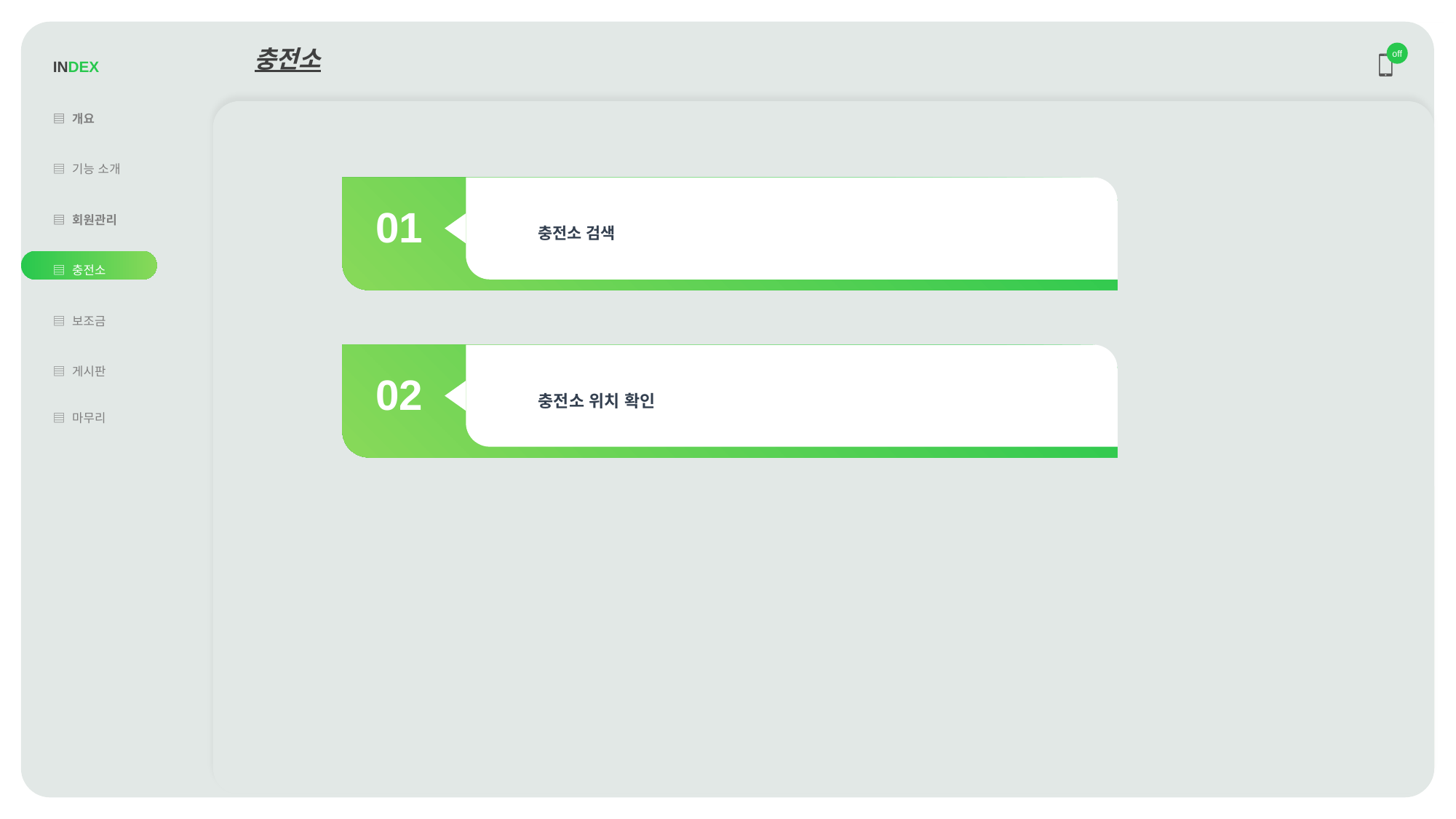

| INDEX |
| --- |
| ▤ 개요 |
| ▤ 기능 소개 |
| ▤ 회원관리 |
| ▤ 충전소 |
| ▤ 보조금 |
| ▤ 게시판 |
| ▤ 마무리 |
|  |
충전소
off

01
충전소 검색

02
충전소 위치 확인